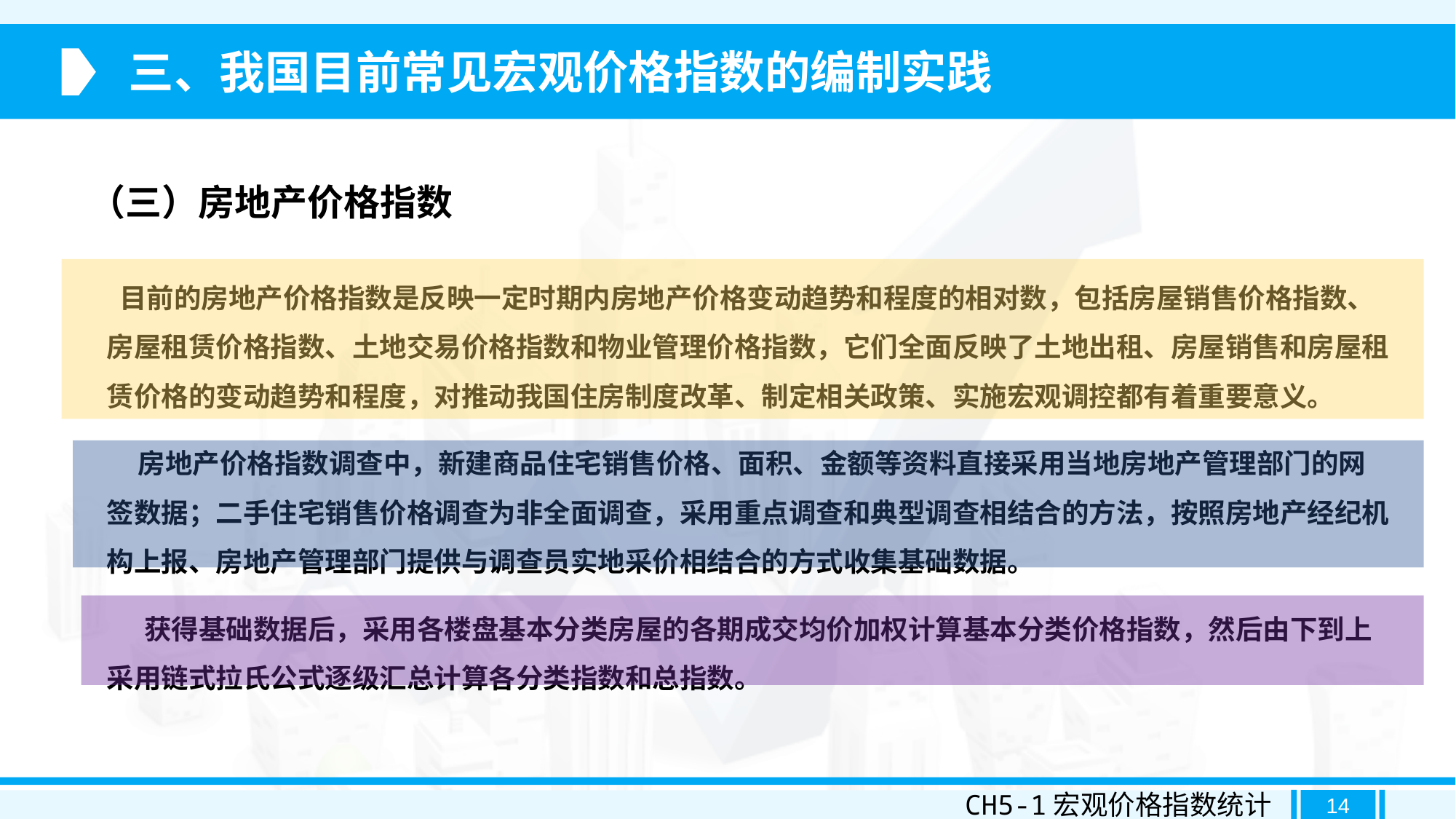

三、我国目前常见宏观价格指数的编制实践

（三）房地产价格指数

 目前的房地产价格指数是反映一定时期内房地产价格变动趋势和程度的相对数，包括房屋销售价格指数、房屋租赁价格指数、土地交易价格指数和物业管理价格指数，它们全面反映了土地出租、房屋销售和房屋租赁价格的变动趋势和程度，对推动我国住房制度改革、制定相关政策、实施宏观调控都有着重要意义。
    房地产价格指数调查中，新建商品住宅销售价格、面积、金额等资料直接采用当地房地产管理部门的网签数据；二手住宅销售价格调查为非全面调查，采用重点调查和典型调查相结合的方法，按照房地产经纪机构上报、房地产管理部门提供与调查员实地采价相结合的方式收集基础数据。
     获得基础数据后，采用各楼盘基本分类房屋的各期成交均价加权计算基本分类价格指数，然后由下到上采用链式拉氏公式逐级汇总计算各分类指数和总指数。

CH5-1宏观价格指数统计
14